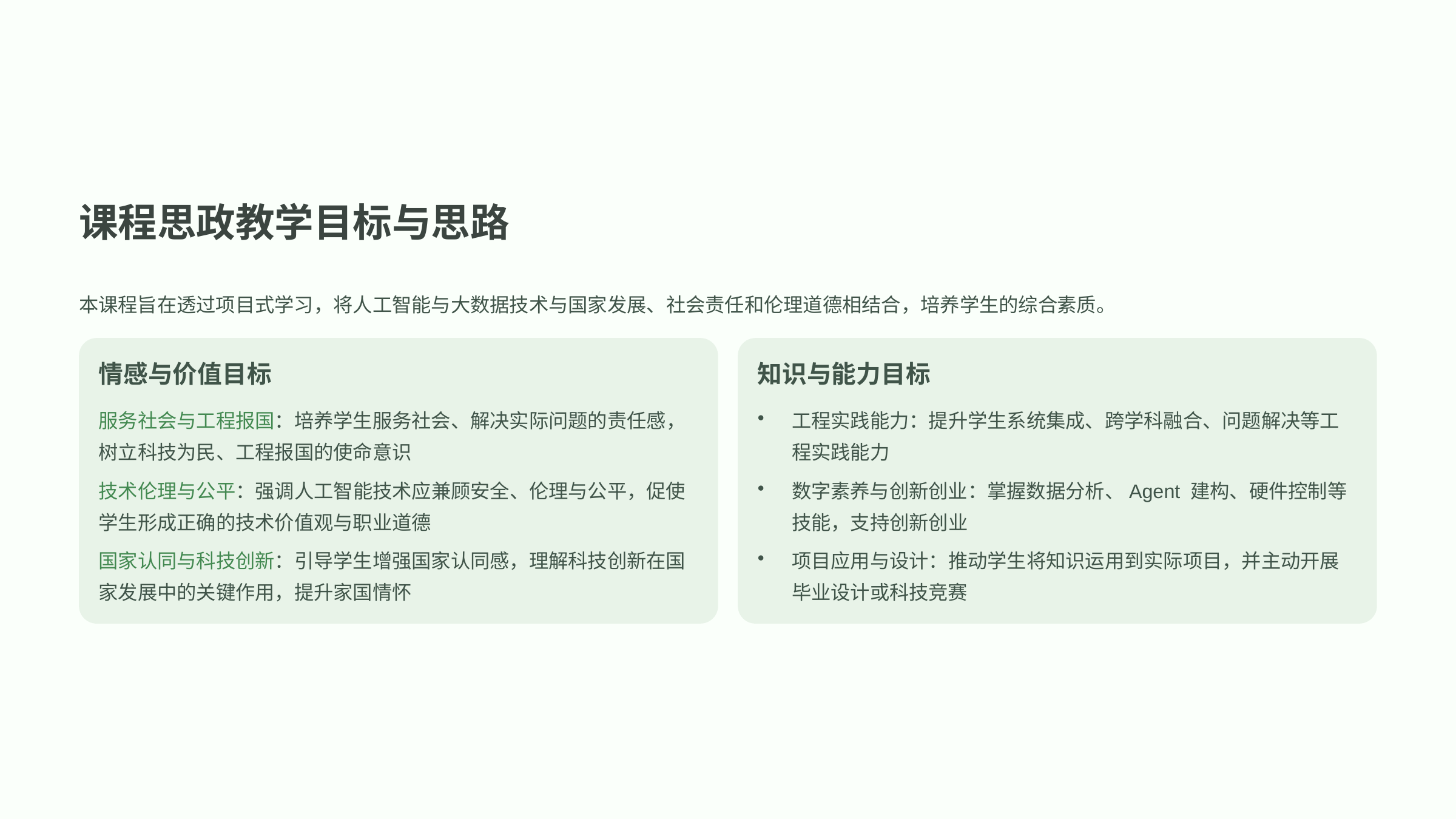

课程思政教学目标与思路
本课程旨在透过项目式学习，将人工智能与大数据技术与国家发展、社会责任和伦理道德相结合，培养学生的综合素质。

情感与价值目标
知识与能力目标
服务社会与工程报国：培养学生服务社会、解决实际问题的责任感，树立科技为民、工程报国的使命意识
工程实践能力：提升学生系统集成、跨学科融合、问题解决等工程实践能力
技术伦理与公平：强调人工智能技术应兼顾安全、伦理与公平，促使学生形成正确的技术价值观与职业道德
数字素养与创新创业：掌握数据分析、Agent 建构、硬件控制等技能，支持创新创业
国家认同与科技创新：引导学生增强国家认同感，理解科技创新在国家发展中的关键作用，提升家国情怀
项目应用与设计：推动学生将知识运用到实际项目，并主动开展毕业设计或科技竞赛